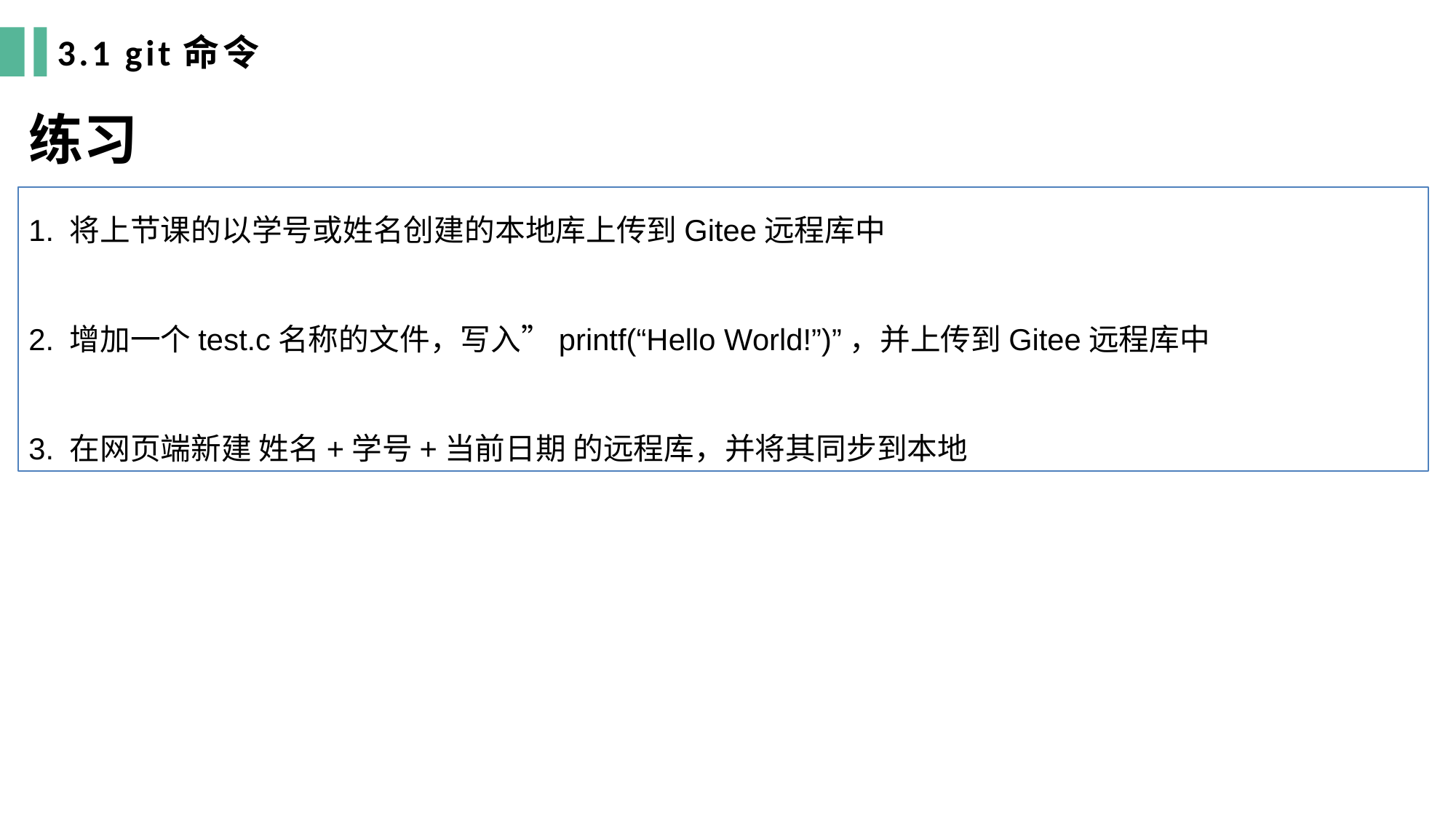

3.1 git命令
练习
1. 将上节课的以学号或姓名创建的本地库上传到Gitee远程库中

2. 增加一个test.c名称的文件，写入”printf(“Hello World!”)”，并上传到Gitee远程库中

3. 在网页端新建 姓名+学号+当前日期 的远程库，并将其同步到本地